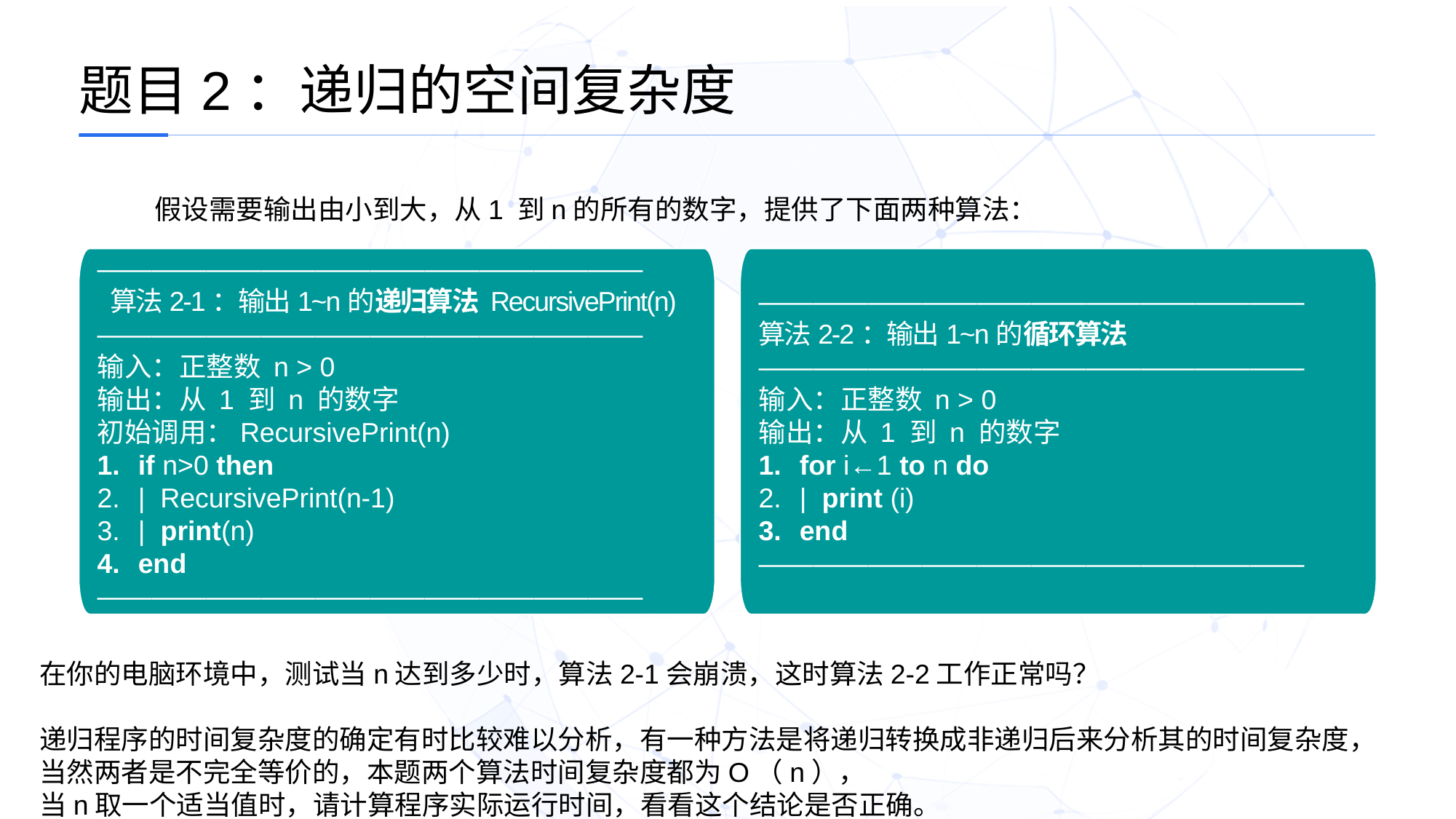

题目2：递归的空间复杂度
假设需要输出由小到大，从1 到n的所有的数字，提供了下面两种算法：
————————————————————
 算法2-1：输出1~n的递归算法 RecursivePrint(n)
————————————————————
输入：正整数 n > 0
输出：从 1 到 n 的数字
初始调用：RecursivePrint(n)
if n>0 then
|  RecursivePrint(n-1)
|  print(n)
end
————————————————————
————————————————————
算法2-2：输出1~n的循环算法
————————————————————
输入：正整数 n > 0
输出：从 1 到 n 的数字
for i←1 to n do
|  print (i)
end
————————————————————
在你的电脑环境中，测试当n达到多少时，算法2-1会崩溃，这时算法2-2工作正常吗？

递归程序的时间复杂度的确定有时比较难以分析，有一种方法是将递归转换成非递归后来分析其的时间复杂度，
当然两者是不完全等价的，本题两个算法时间复杂度都为O（n），
当n取一个适当值时，请计算程序实际运行时间，看看这个结论是否正确。